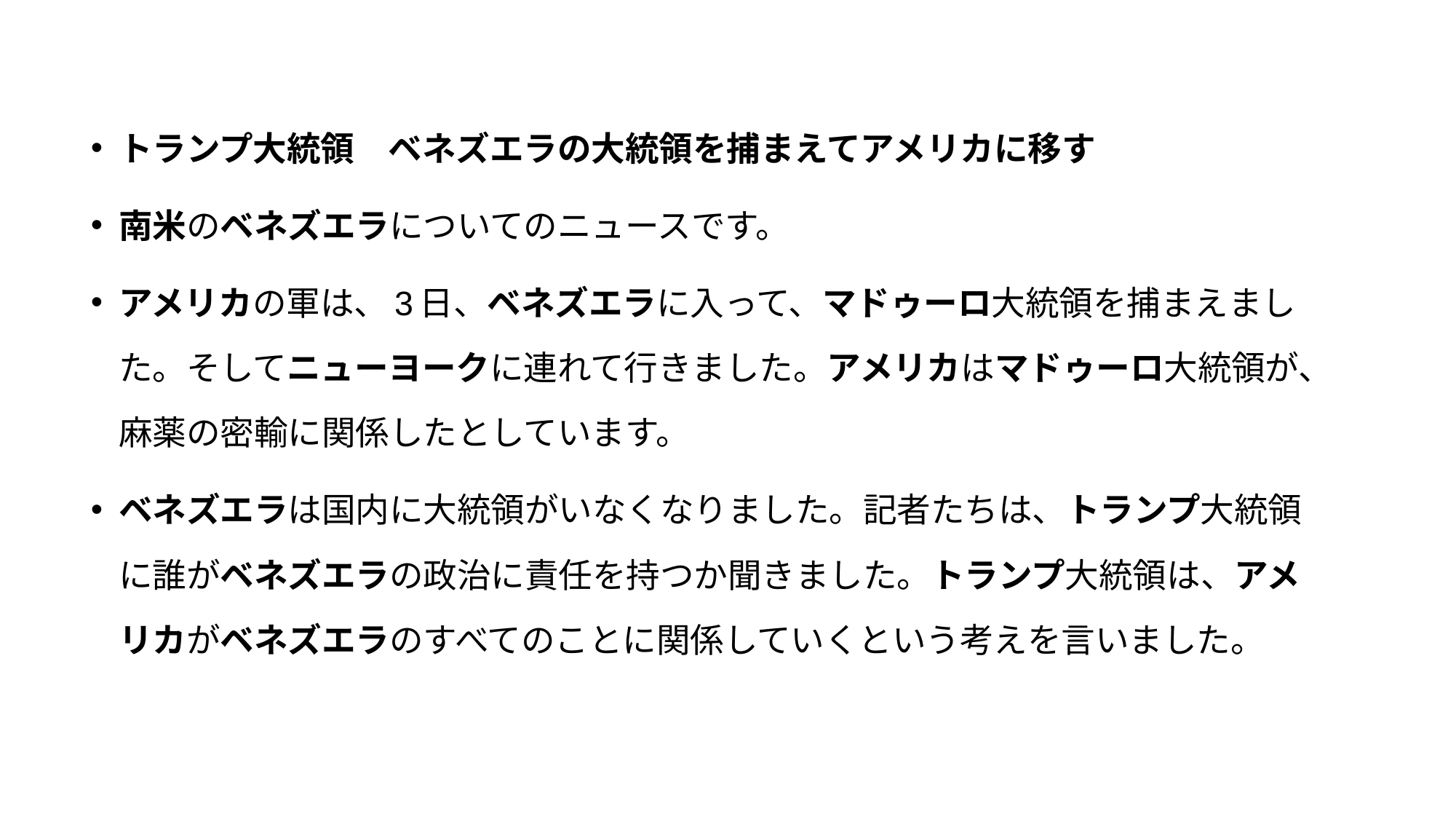

トランプ大統領　ベネズエラの大統領を捕まえてアメリカに移す
南米のベネズエラについてのニュースです。
アメリカの軍は、3日、ベネズエラに入って、マドゥーロ大統領を捕まえました。そしてニューヨークに連れて行きました。アメリカはマドゥーロ大統領が、麻薬の密輸に関係したとしています。
ベネズエラは国内に大統領がいなくなりました。記者たちは、トランプ大統領に誰がベネズエラの政治に責任を持つか聞きました。トランプ大統領は、アメリカがベネズエラのすべてのことに関係していくという考えを言いました。